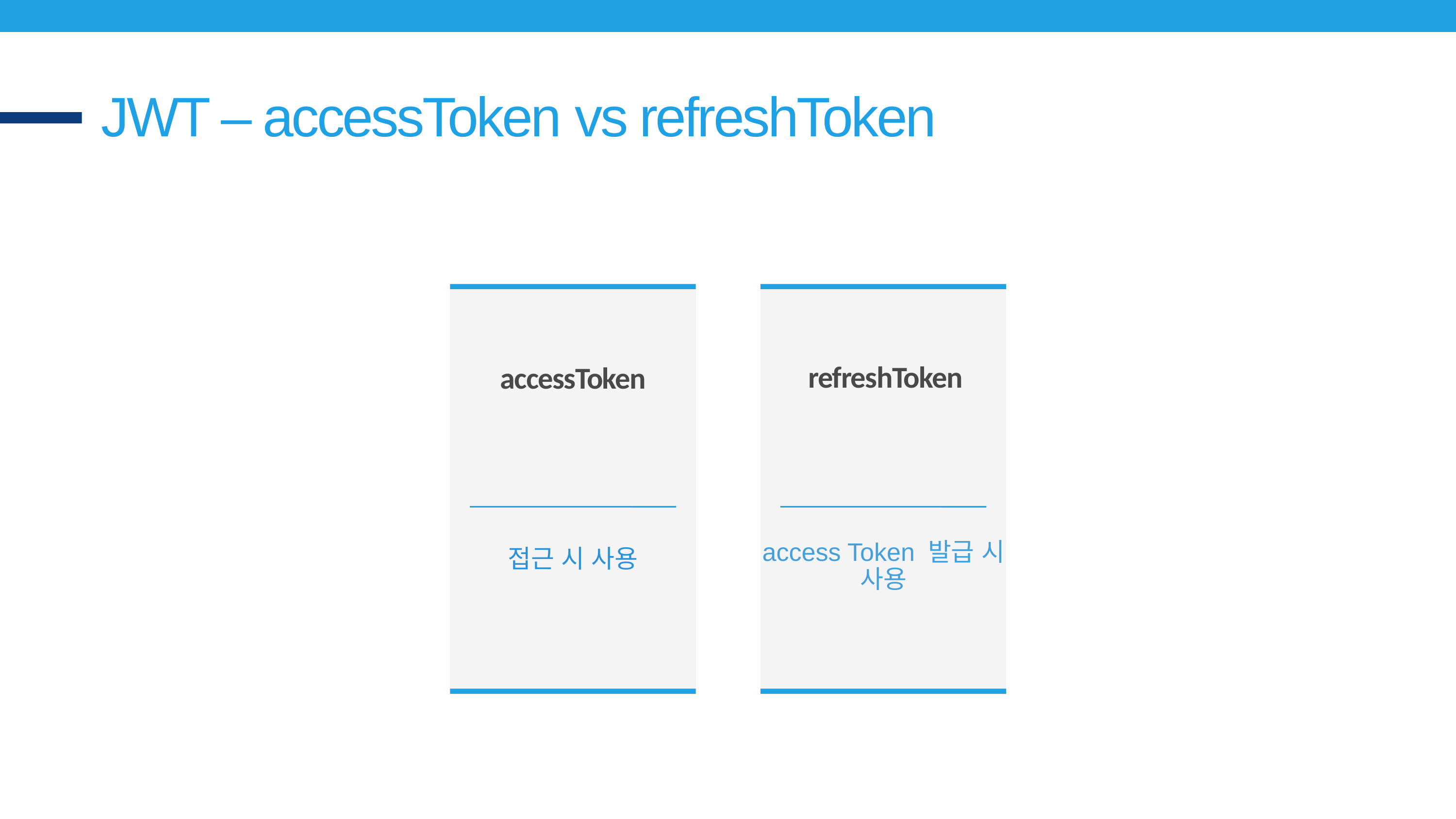

JWT – accessToken vs refreshToken

refreshToken
accessToken

access Token 발급 시 사용
접근 시 사용